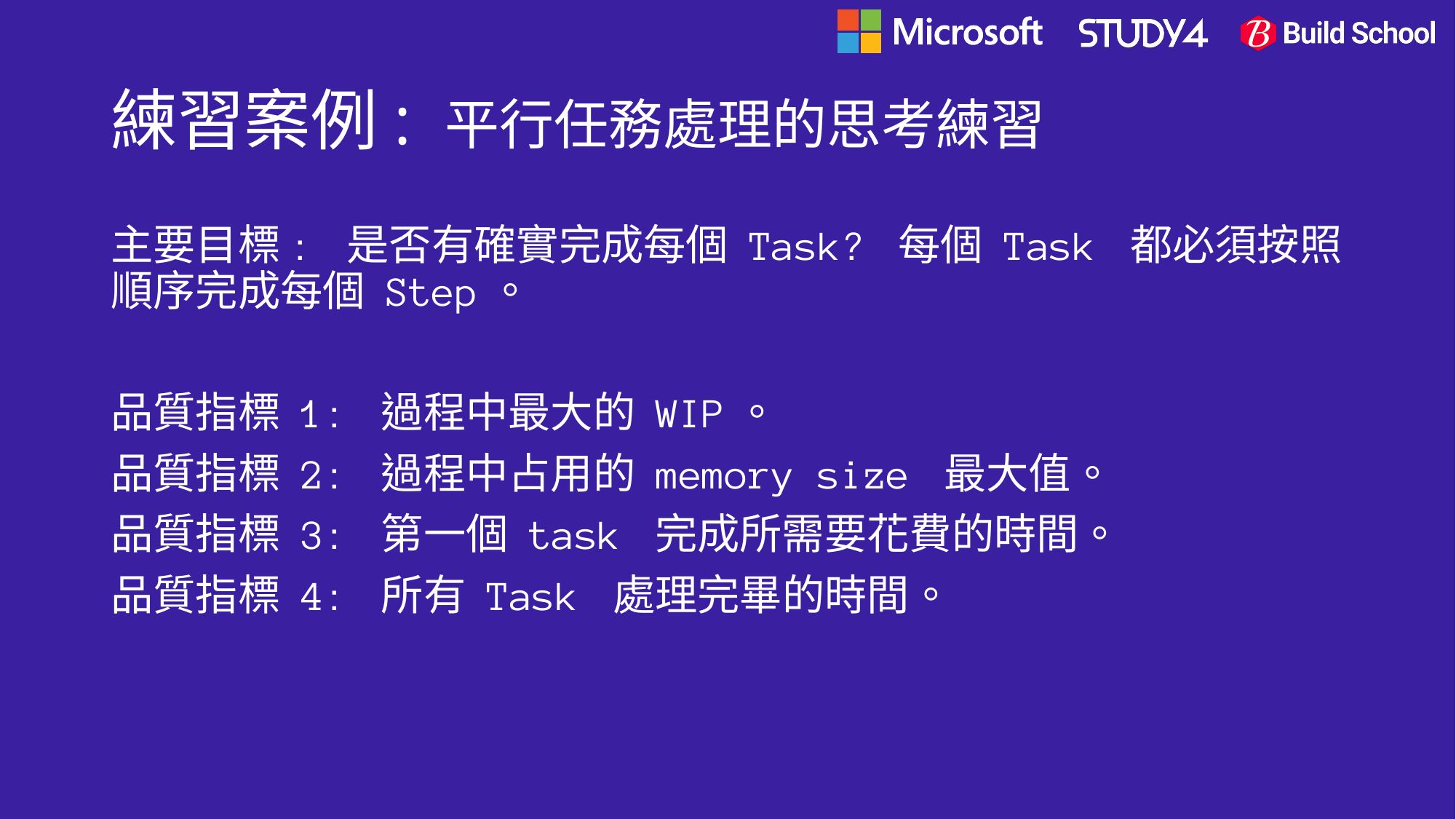

# 練習案例: 平行任務處理的思考練習
主要目標: 是否有確實完成每個 Task? 每個 Task 都必須按照順序完成每個 Step。

品質指標 1: 過程中最大的 WIP。
品質指標 2: 過程中占用的 memory size 最大值。
品質指標 3: 第一個 task 完成所需要花費的時間。
品質指標 4: 所有 Task 處理完畢的時間。